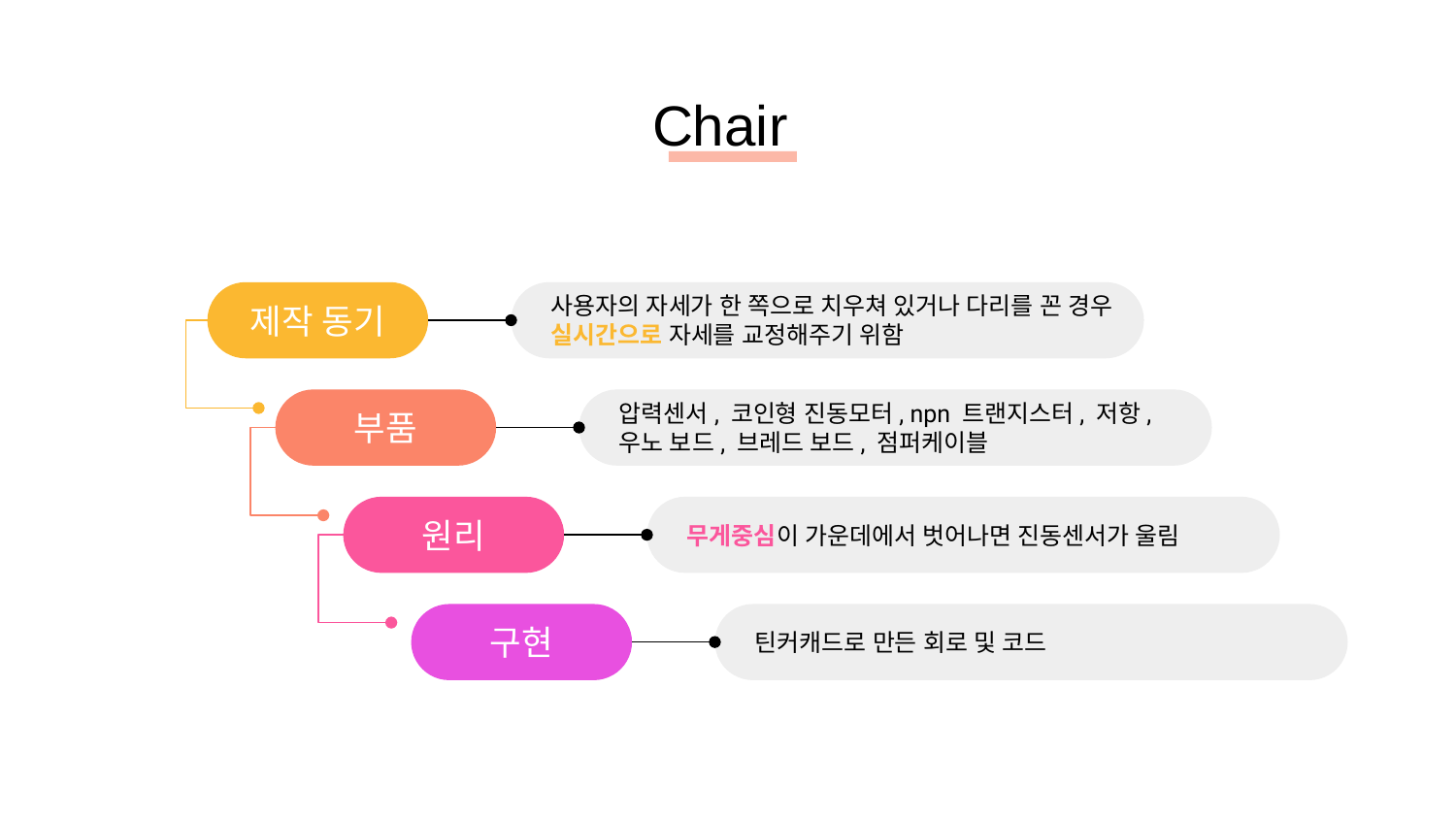

# Chair

제작 동기
사용자의 자세가 한 쪽으로 치우쳐 있거나 다리를 꼰 경우 실시간으로 자세를 교정해주기 위함

부품
압력센서, 코인형 진동모터, npn 트랜지스터, 저항, 우노 보드, 브레드 보드, 점퍼케이블

무게중심이 가운데에서 벗어나면 진동센서가 울림
원리

구현
틴커캐드로 만든 회로 및 코드